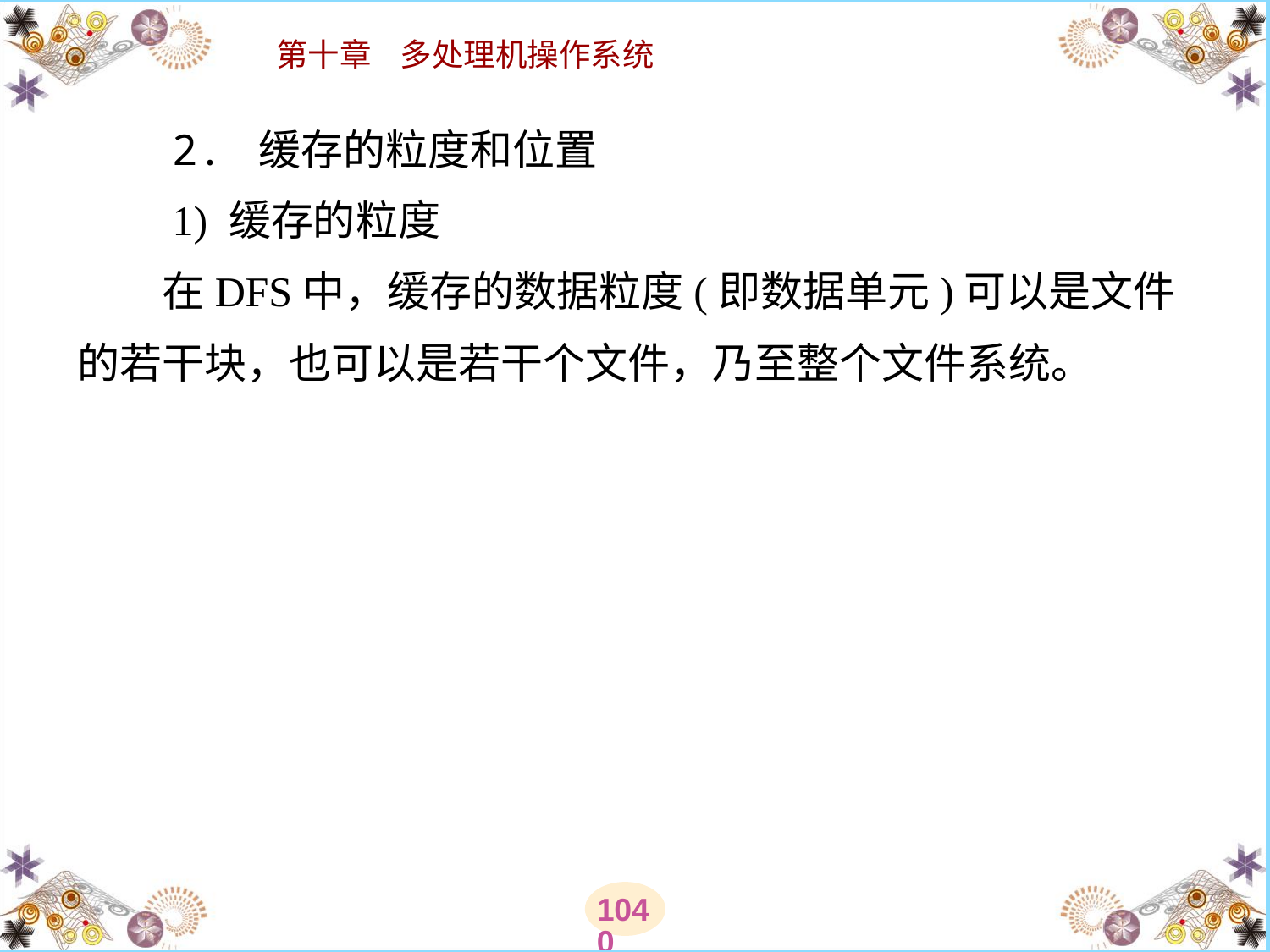

# 2. 缓存的粒度和位置 　　1) 缓存的粒度 　　在DFS中，缓存的数据粒度(即数据单元)可以是文件的若干块，也可以是若干个文件，乃至整个文件系统。